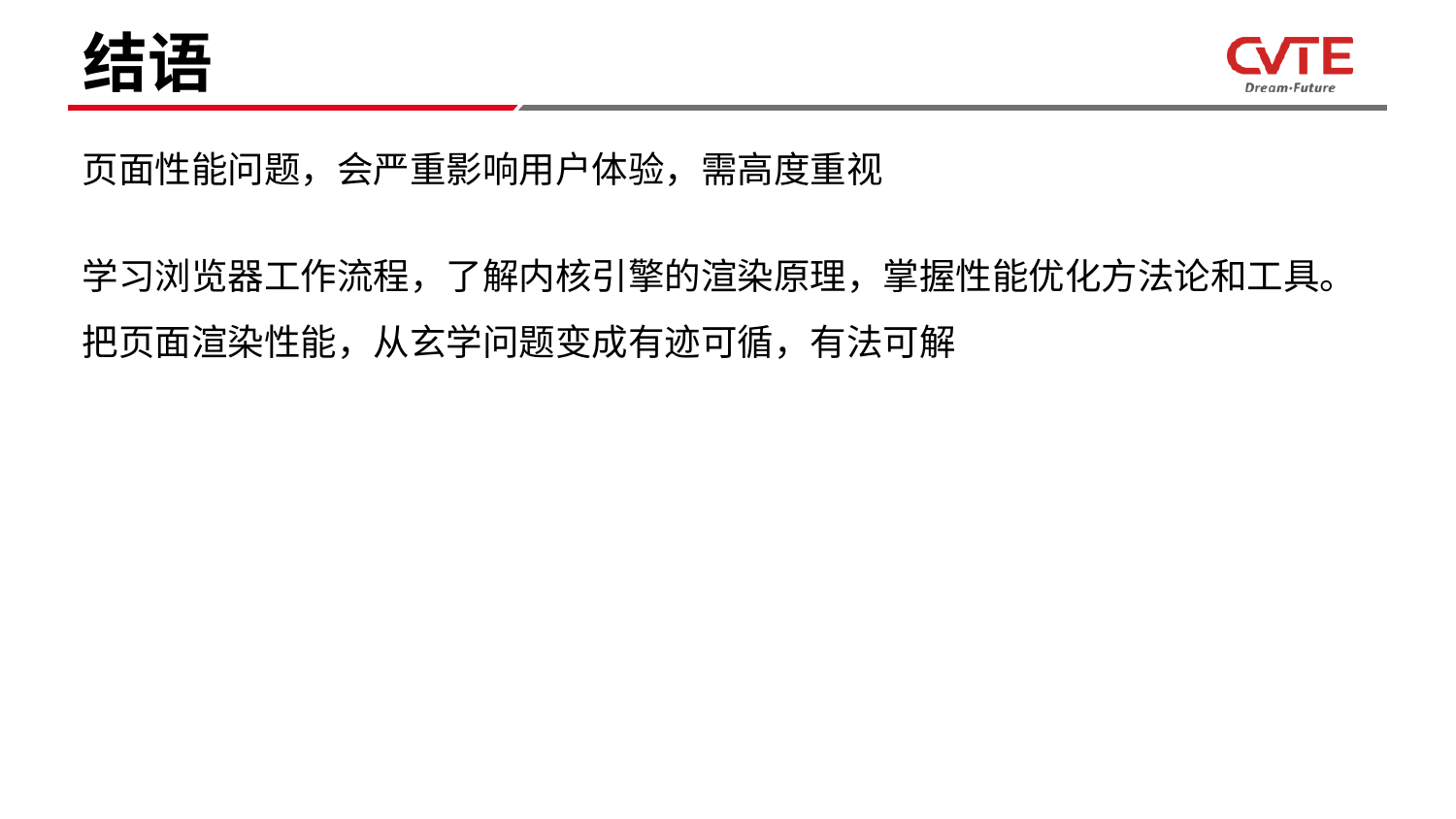

# 结语
页面性能问题，会严重影响用户体验，需高度重视
学习浏览器工作流程，了解内核引擎的渲染原理，掌握性能优化方法论和工具。
把页面渲染性能，从玄学问题变成有迹可循，有法可解